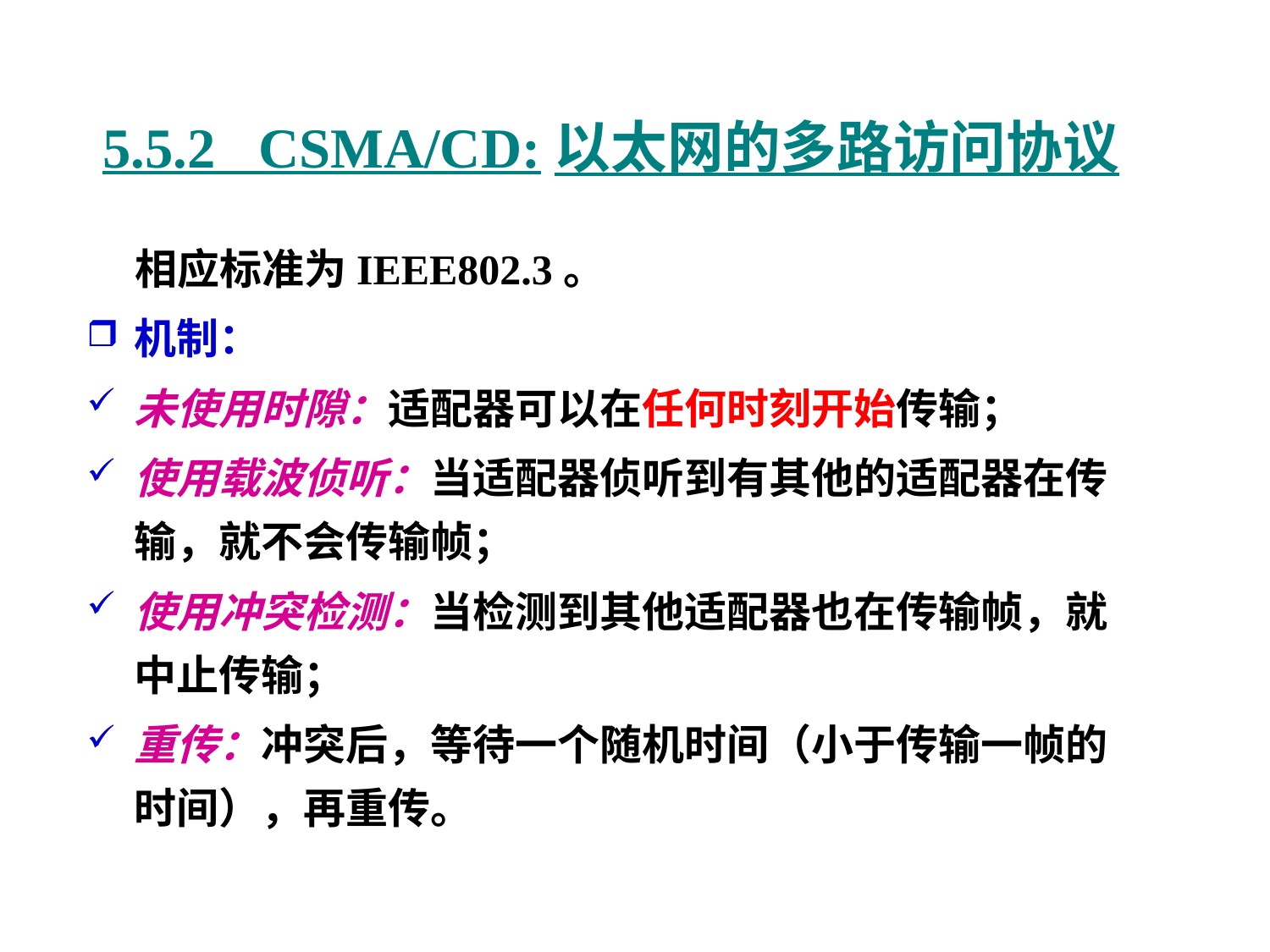

# 5.5.2   CSMA/CD:以太网的多路访问协议
    相应标准为IEEE802.3。
机制：
未使用时隙：适配器可以在任何时刻开始传输；
使用载波侦听：当适配器侦听到有其他的适配器在传输，就不会传输帧；
使用冲突检测：当检测到其他适配器也在传输帧，就中止传输；
重传：冲突后，等待一个随机时间（小于传输一帧的时间），再重传。
119